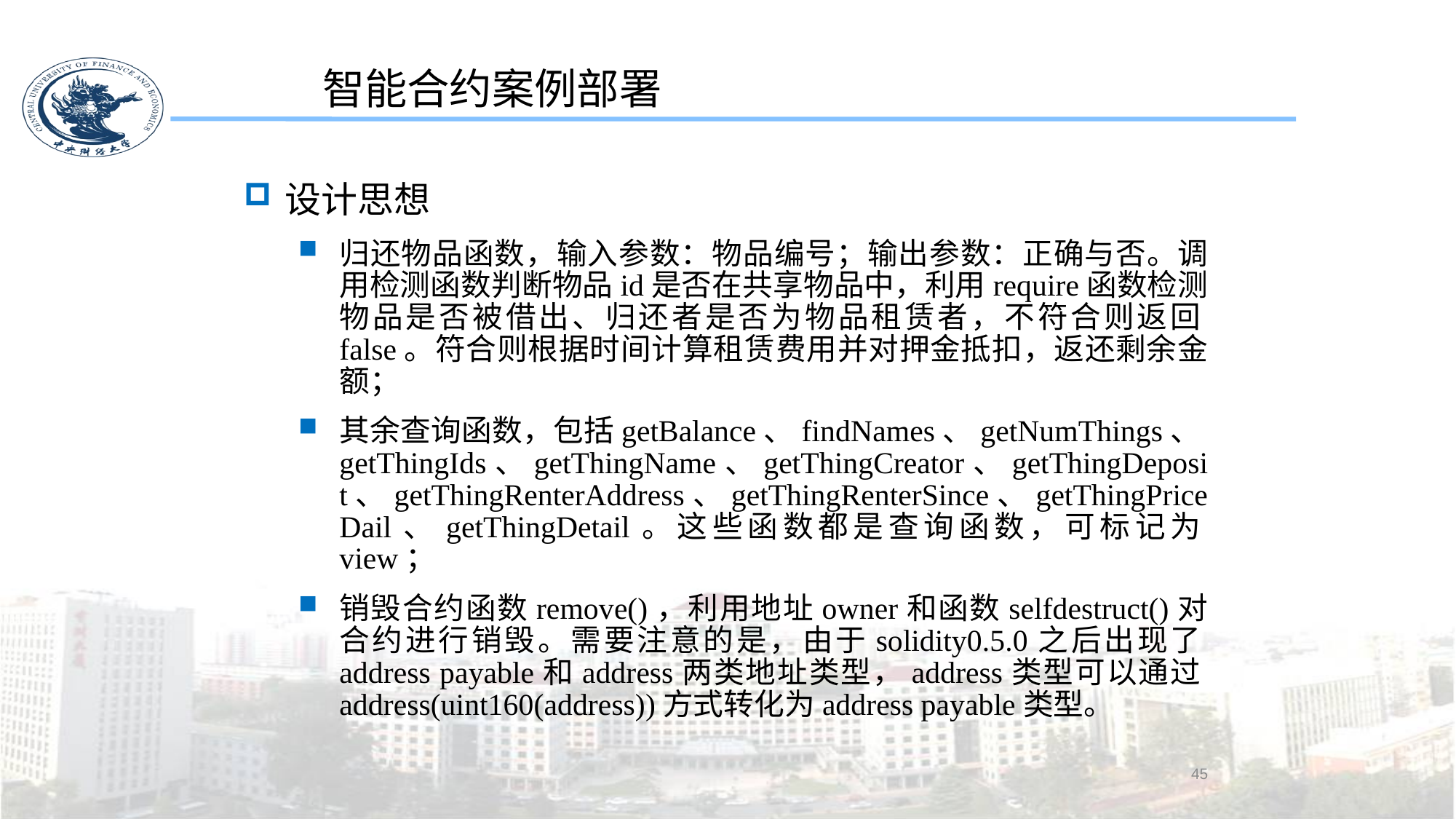

智能合约案例部署
设计思想
归还物品函数，输入参数：物品编号；输出参数：正确与否。调用检测函数判断物品id是否在共享物品中，利用require函数检测物品是否被借出、归还者是否为物品租赁者，不符合则返回false。符合则根据时间计算租赁费用并对押金抵扣，返还剩余金额；
其余查询函数，包括getBalance、findNames、getNumThings、getThingIds、getThingName、getThingCreator、getThingDeposit、getThingRenterAddress、getThingRenterSince、getThingPriceDail、getThingDetail。这些函数都是查询函数，可标记为view；
销毁合约函数remove()，利用地址owner和函数selfdestruct()对合约进行销毁。需要注意的是，由于solidity0.5.0之后出现了address payable和address两类地址类型，address类型可以通过address(uint160(address))方式转化为address payable类型。
45